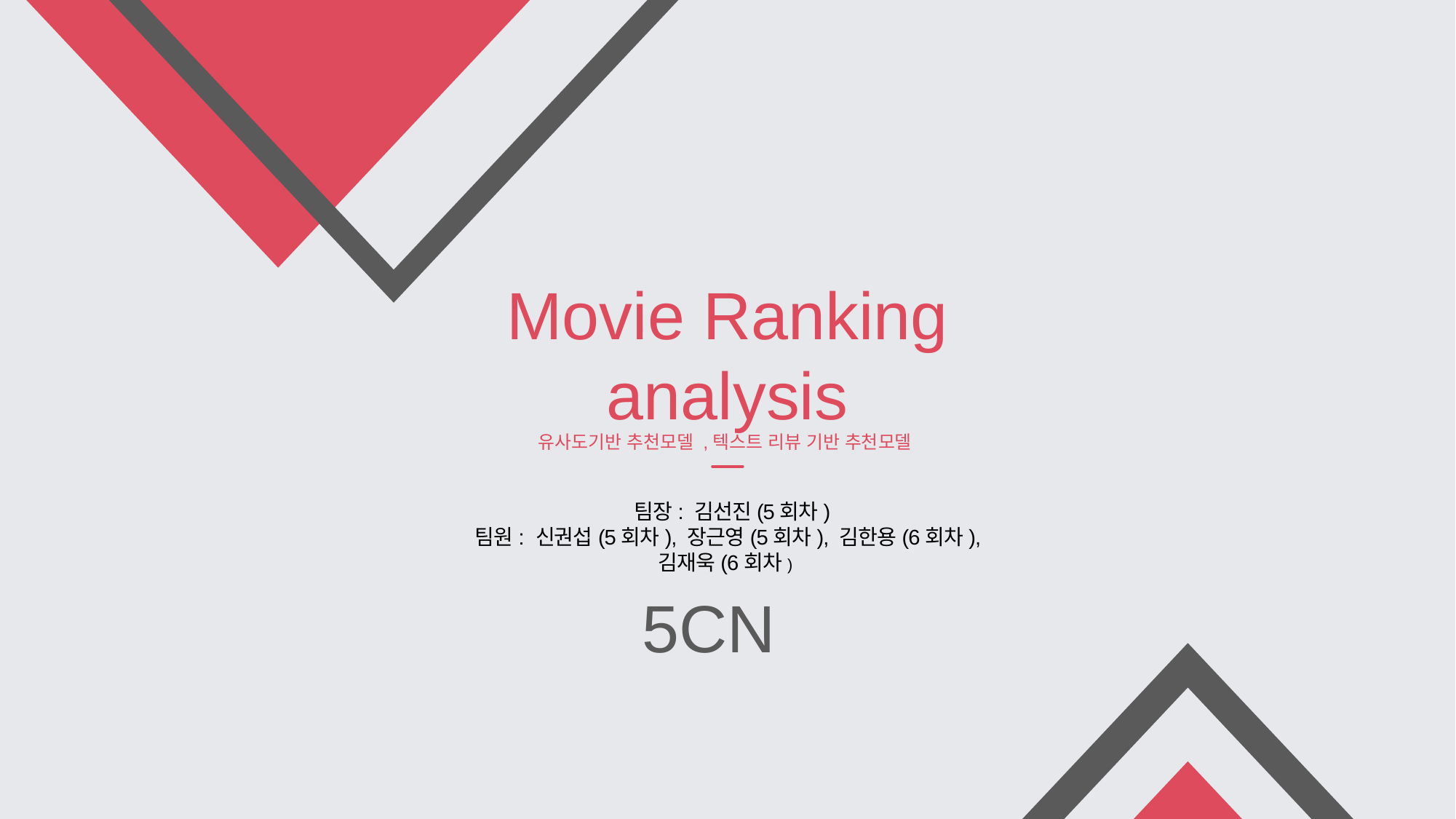

Movie Ranking analysis
유사도기반 추천모델 ,텍스트 리뷰 기반 추천모델

 팀장: 김선진(5회차)
팀원: 신권섭(5회차), 장근영(5회차), 김한용(6회차), 김재욱(6회차)
5CN